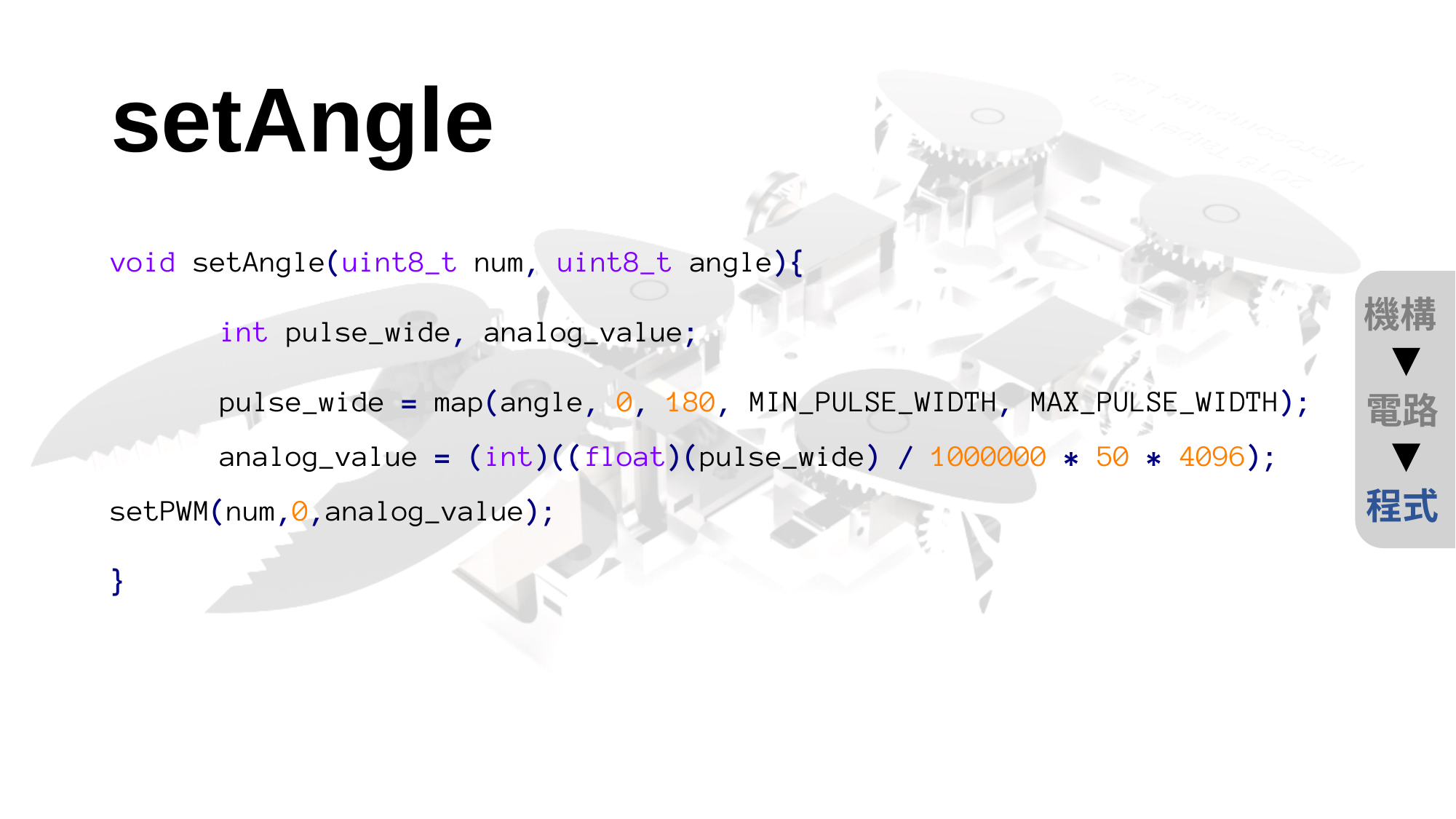

# setAngle
void setAngle(uint8_t num, uint8_t angle){
	int pulse_wide, analog_value;
	pulse_wide = map(angle, 0, 180, MIN_PULSE_WIDTH, MAX_PULSE_WIDTH); 	analog_value = (int)((float)(pulse_wide) / 1000000 * 50 * 4096); 	setPWM(num,0,analog_value);
}

機構

電路

程式